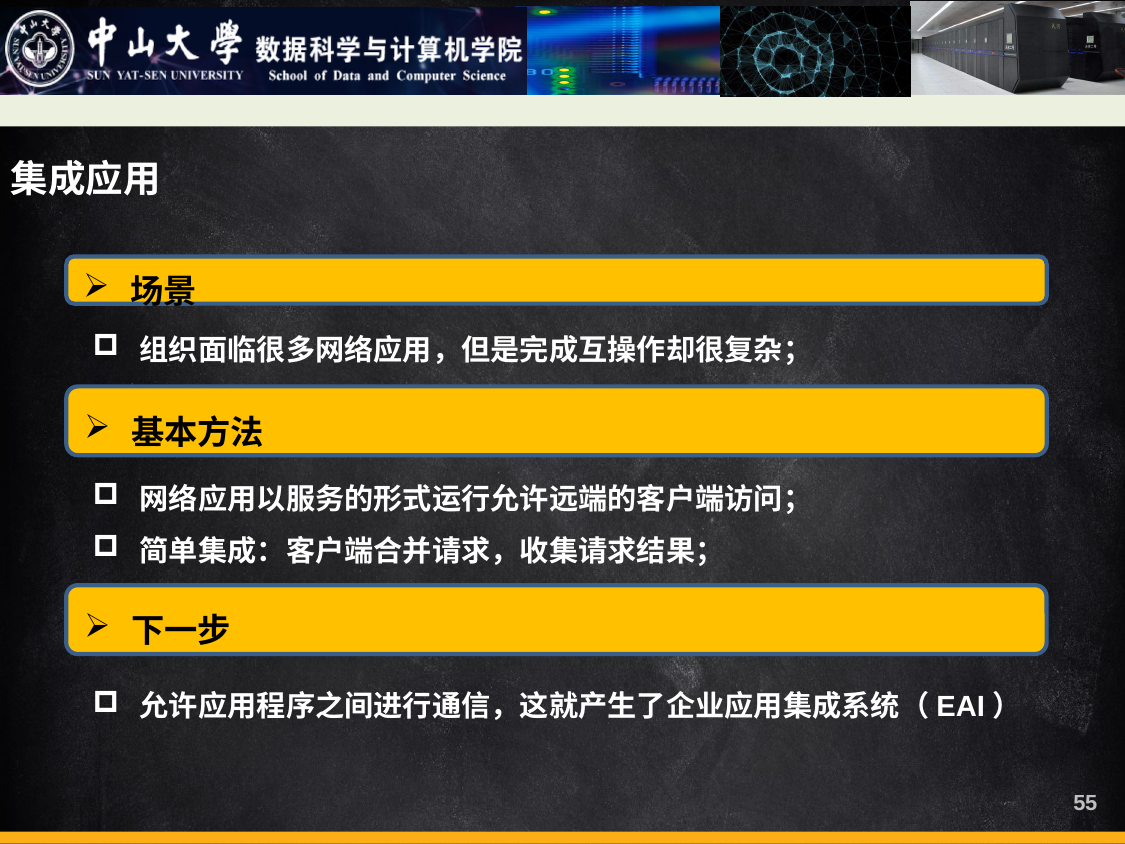

集成应用
场景
组织面临很多网络应用，但是完成互操作却很复杂；
基本方法
网络应用以服务的形式运行允许远端的客户端访问；
简单集成：客户端合并请求，收集请求结果；
下一步
允许应用程序之间进行通信，这就产生了企业应用集成系统（EAI）